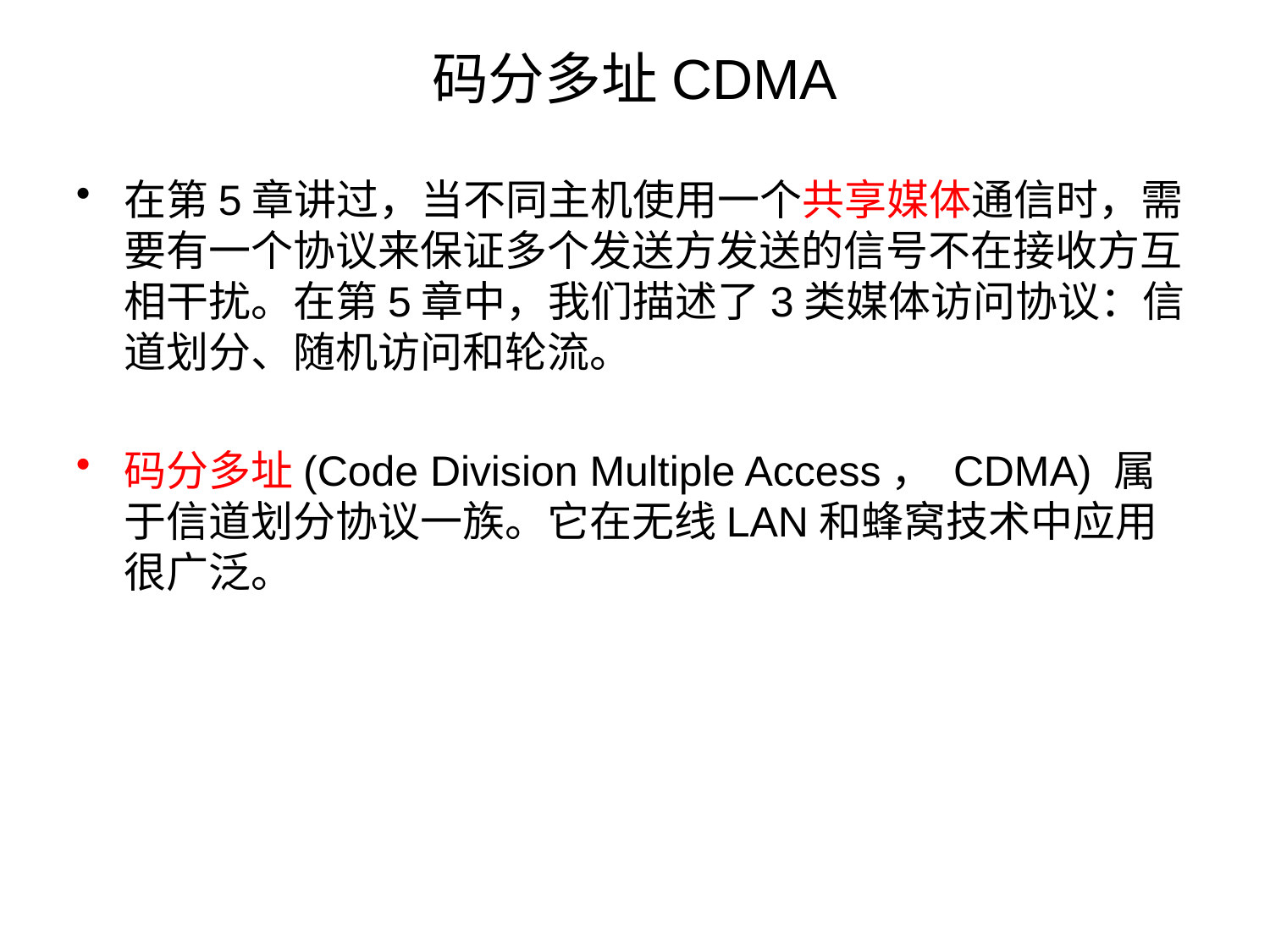

# 码分多址CDMA
在第5章讲过，当不同主机使用一个共享媒体通信时，需要有一个协议来保证多个发送方发送的信号不在接收方互相干扰。在第5章中，我们描述了3类媒体访问协议：信道划分、随机访问和轮流。

码分多址(Code Division Multiple Access， CDMA) 属于信道划分协议一族。它在无线LAN和蜂窝技术中应用很广泛。